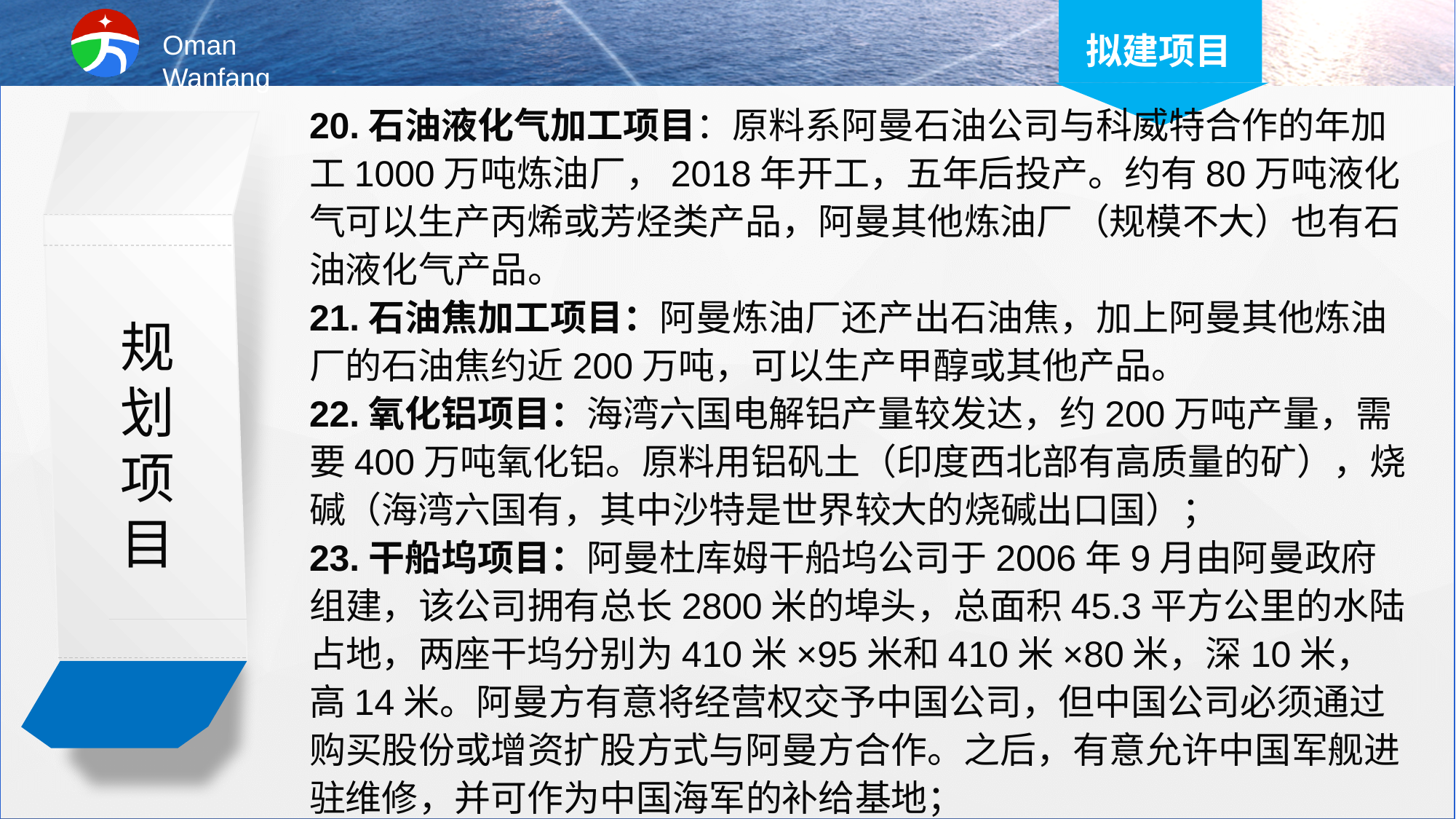

拟建项目

20.石油液化气加工项目：原料系阿曼石油公司与科威特合作的年加工1000万吨炼油厂，2018年开工，五年后投产。约有80万吨液化气可以生产丙烯或芳烃类产品，阿曼其他炼油厂（规模不大）也有石油液化气产品。
21.石油焦加工项目：阿曼炼油厂还产出石油焦，加上阿曼其他炼油厂的石油焦约近200万吨，可以生产甲醇或其他产品。
22.氧化铝项目：海湾六国电解铝产量较发达，约200万吨产量，需要400万吨氧化铝。原料用铝矾土（印度西北部有高质量的矿），烧碱（海湾六国有，其中沙特是世界较大的烧碱出口国）；
23.干船坞项目：阿曼杜库姆干船坞公司于2006年9月由阿曼政府组建，该公司拥有总长2800米的埠头，总面积45.3平方公里的水陆占地，两座干坞分别为410米×95米和410米×80米，深10米，高14米。阿曼方有意将经营权交予中国公司，但中国公司必须通过购买股份或增资扩股方式与阿曼方合作。之后，有意允许中国军舰进驻维修，并可作为中国海军的补给基地；

规
划
项
目